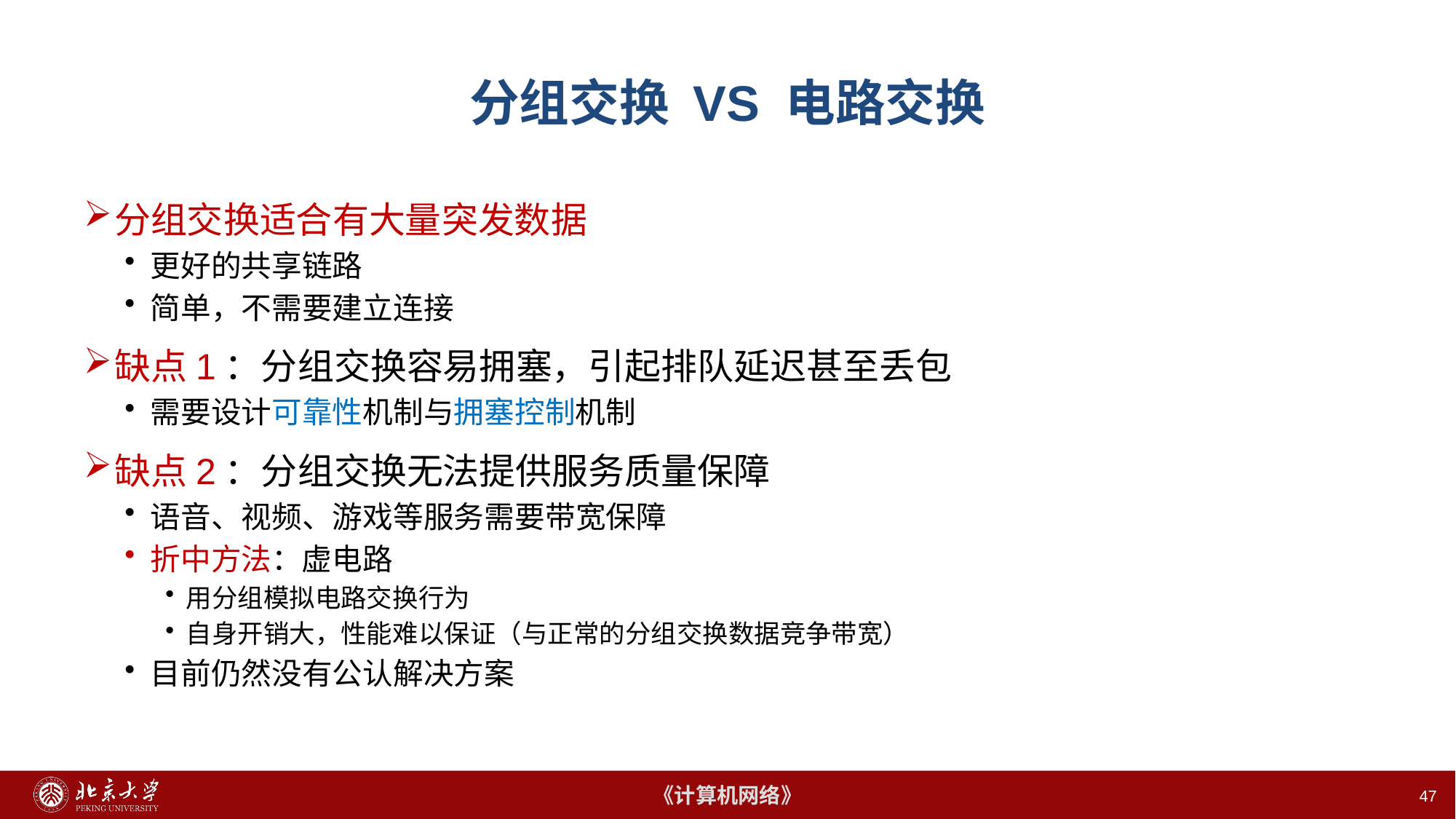

# 分组交换 VS 电路交换
分组交换适合有大量突发数据
更好的共享链路
简单，不需要建立连接
缺点1：分组交换容易拥塞，引起排队延迟甚至丢包
需要设计可靠性机制与拥塞控制机制
缺点2：分组交换无法提供服务质量保障
语音、视频、游戏等服务需要带宽保障
折中方法：虚电路
用分组模拟电路交换行为
自身开销大，性能难以保证（与正常的分组交换数据竞争带宽）
目前仍然没有公认解决方案
47